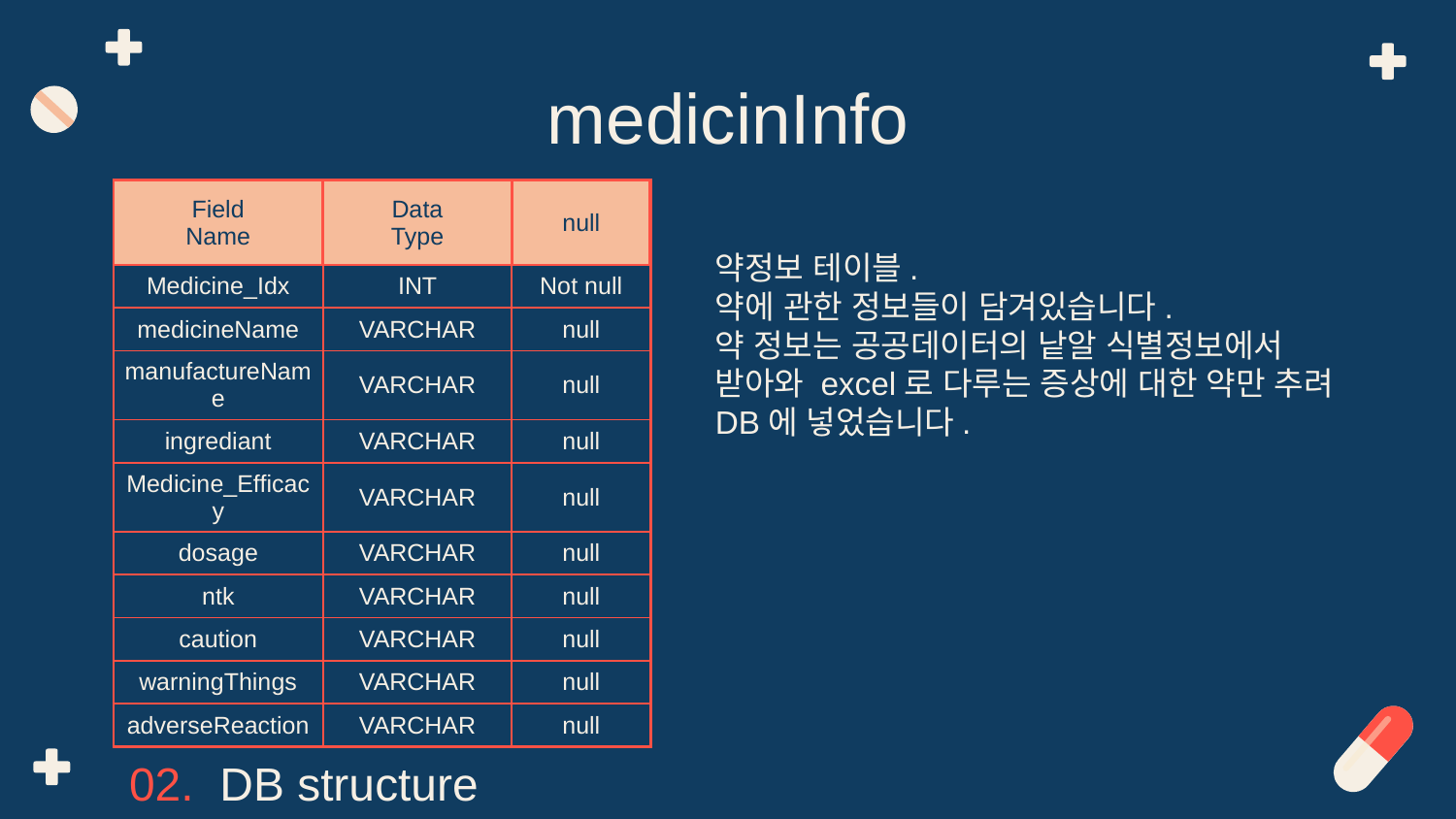

# medicinInfo
| Field Name | Data Type | null |
| --- | --- | --- |
| Medicine\_Idx | INT | Not null |
| medicineName | VARCHAR | null |
| manufactureName | VARCHAR | null |
| ingrediant | VARCHAR | null |
| Medicine\_Efficacy | VARCHAR | null |
| dosage | VARCHAR | null |
| ntk | VARCHAR | null |
| caution | VARCHAR | null |
| warningThings | VARCHAR | null |
| adverseReaction | VARCHAR | null |
약정보 테이블.
약에 관한 정보들이 담겨있습니다.
약 정보는 공공데이터의 낱알 식별정보에서 받아와 excel로 다루는 증상에 대한 약만 추려 DB에 넣었습니다.
02.  DB structure